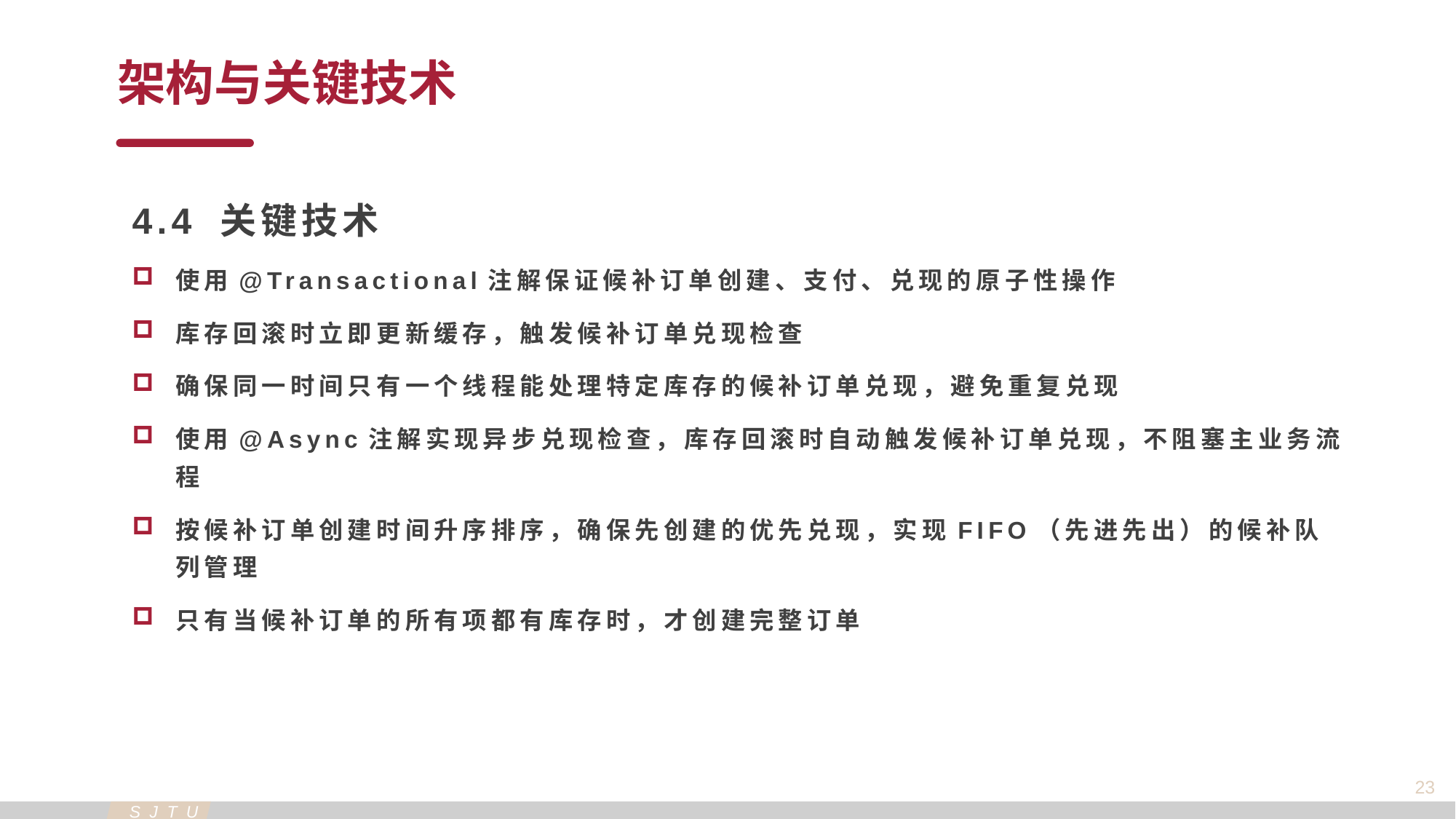

架构与关键技术
4.4 关键技术
使用@Transactional注解保证候补订单创建、支付、兑现的原子性操作
库存回滚时立即更新缓存，触发候补订单兑现检查
确保同一时间只有一个线程能处理特定库存的候补订单兑现，避免重复兑现
使用@Async注解实现异步兑现检查，库存回滚时自动触发候补订单兑现，不阻塞主业务流程
按候补订单创建时间升序排序，确保先创建的优先兑现，实现FIFO（先进先出）的候补队列管理
只有当候补订单的所有项都有库存时，才创建完整订单
23